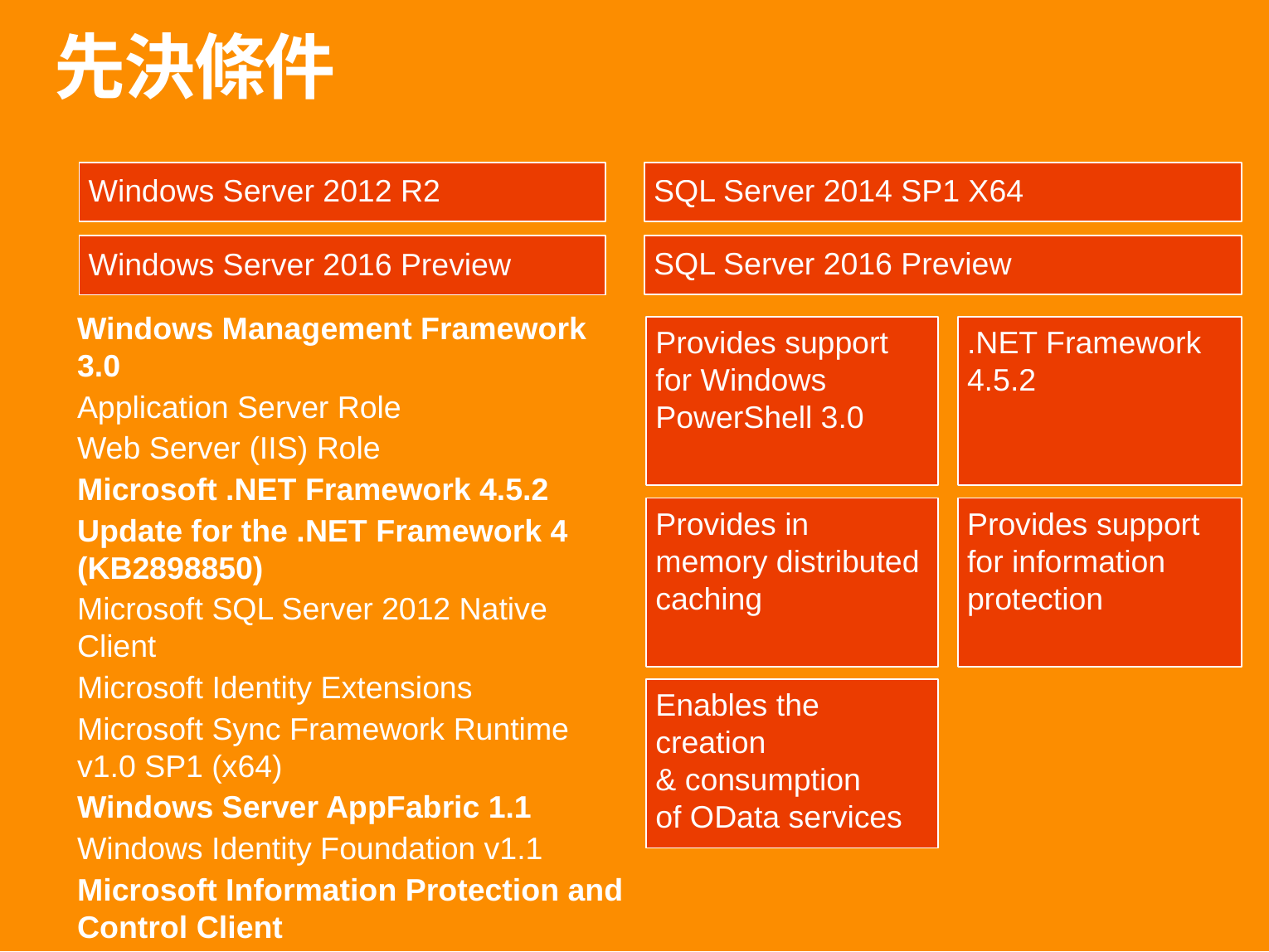

# 先決條件
SQL Server 2014 SP1 X64
Windows Server 2012 R2
SQL Server 2016 Preview
Windows Server 2016 Preview
Windows Management Framework 3.0
Application Server Role
Web Server (IIS) Role
Microsoft .NET Framework 4.5.2
Update for the .NET Framework 4 (KB2898850)
Microsoft SQL Server 2012 Native Client
Microsoft Identity Extensions
Microsoft Sync Framework Runtime v1.0 SP1 (x64)
Windows Server AppFabric 1.1
Windows Identity Foundation v1.1
Microsoft Information Protection and Control Client
Microsoft WCF Data Services
Provides support
for Windows PowerShell 3.0
Provides support
for Windows PowerShell 3.0
.NET Framework 4.5.2
.NET Framework 4.0
Provides in memory distributed caching
Provides in memory distributed caching
Provides support for information protection
Provides support for information protection
Enables the creation
& consumption
of OData services